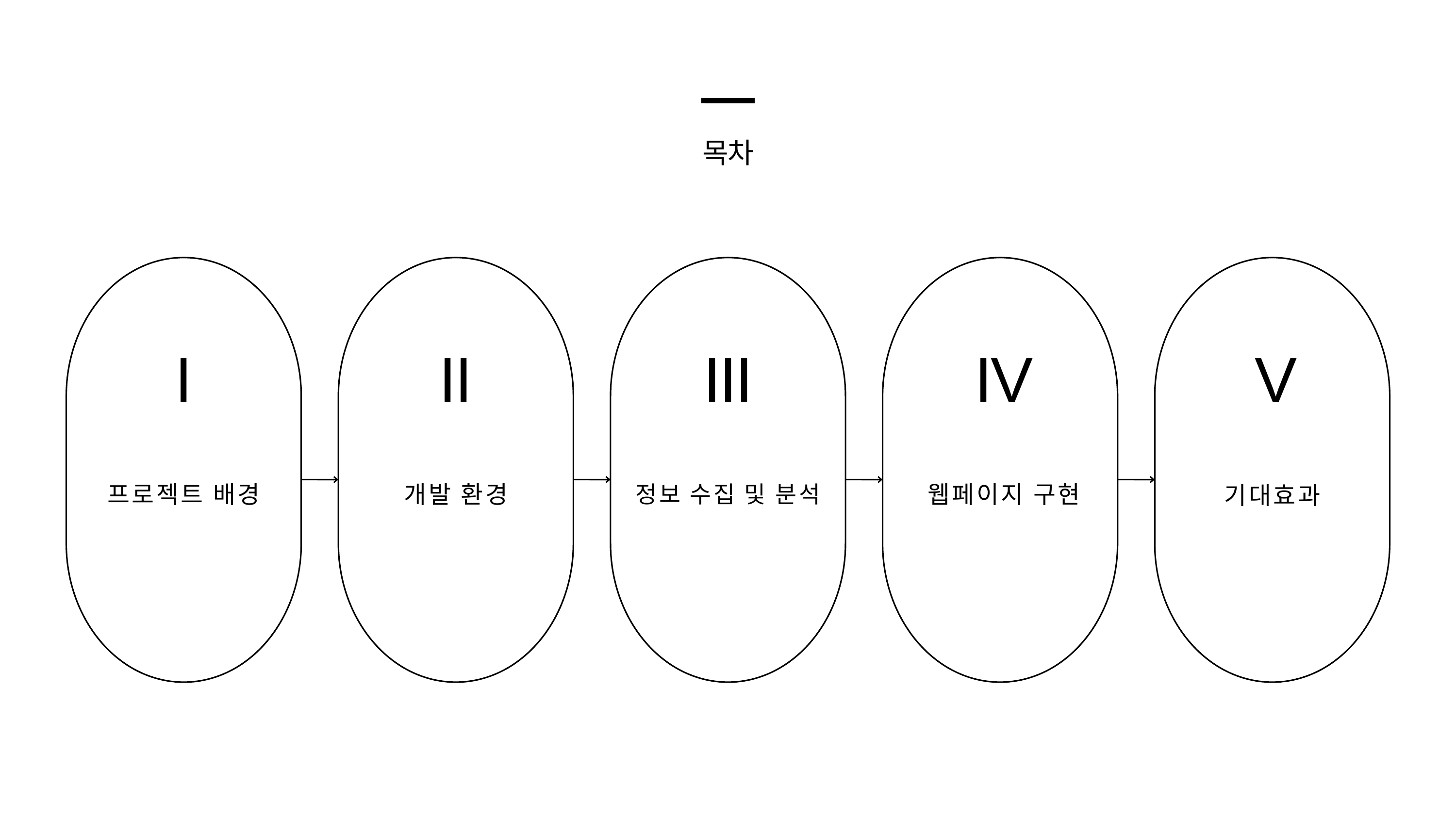

목차
I
II
III
IV
V

프로젝트 배경
개발 환경
웹페이지 구현
정보 수집 및 분석
기대효과